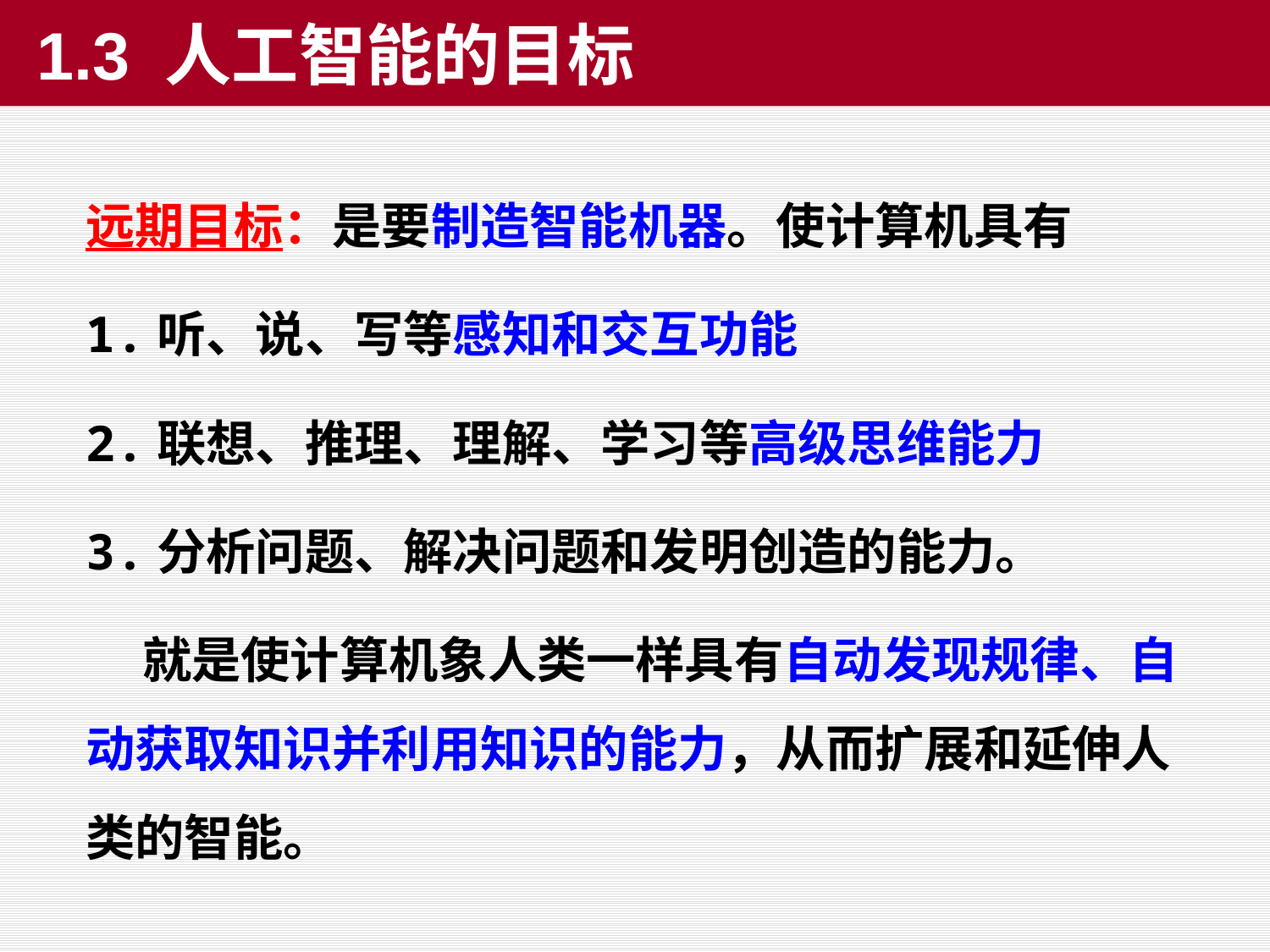

1.3 人工智能的目标
远期目标：是要制造智能机器。使计算机具有
1.听、说、写等感知和交互功能
2.联想、推理、理解、学习等高级思维能力
3.分析问题、解决问题和发明创造的能力。
    就是使计算机象人类一样具有自动发现规律、自动获取知识并利用知识的能力，从而扩展和延伸人类的智能。